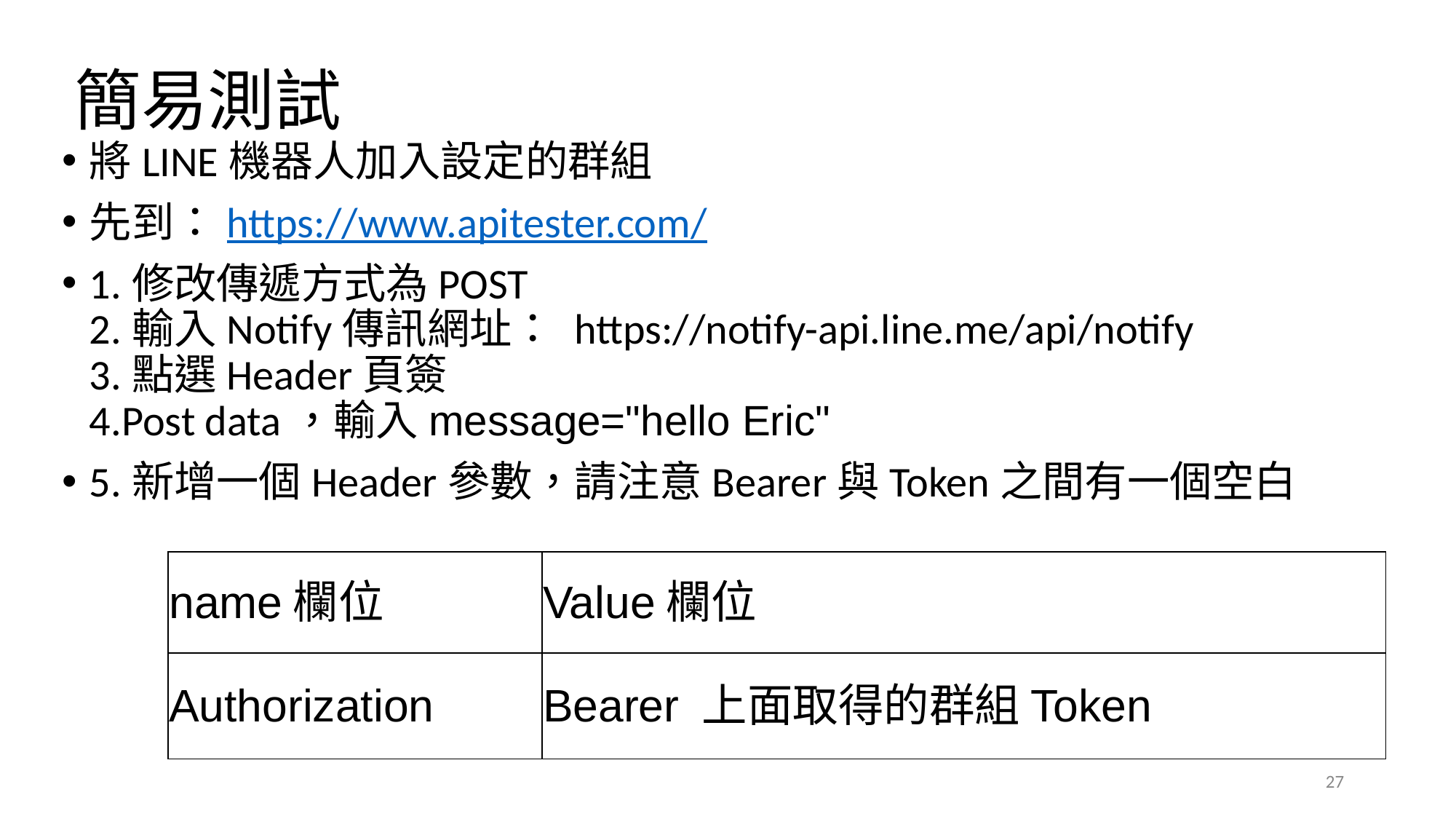

# 簡易測試
將LINE機器人加入設定的群組
先到：https://www.apitester.com/
1.修改傳遞方式為POST
2.輸入Notify傳訊網址： https://notify-api.line.me/api/notify 
3.點選Header頁簽
4.Post data，輸入message="hello Eric"
5.新增一個Header參數，請注意Bearer與Token之間有一個空白

| name欄位 | Value欄位 |
| --- | --- |
| Authorization | Bearer 上面取得的群組Token |
27